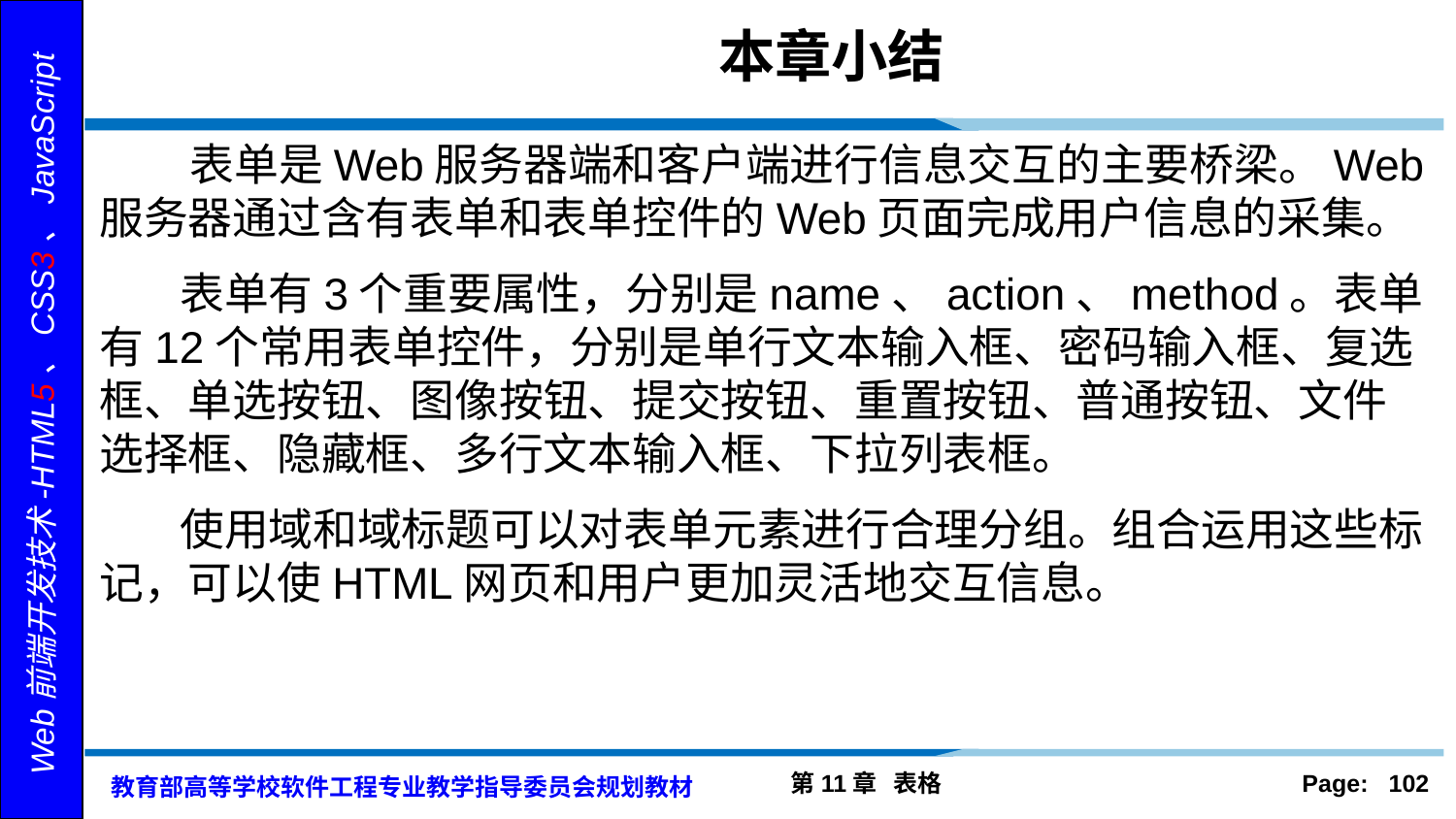

本章小结
        表单是Web服务器端和客户端进行信息交互的主要桥梁。Web服务器通过含有表单和表单控件的Web页面完成用户信息的采集。
       表单有3个重要属性，分别是name、action、method。表单有12个常用表单控件，分别是单行文本输入框、密码输入框、复选框、单选按钮、图像按钮、提交按钮、重置按钮、普通按钮、文件选择框、隐藏框、多行文本输入框、下拉列表框。
       使用域和域标题可以对表单元素进行合理分组。组合运用这些标记，可以使HTML网页和用户更加灵活地交互信息。